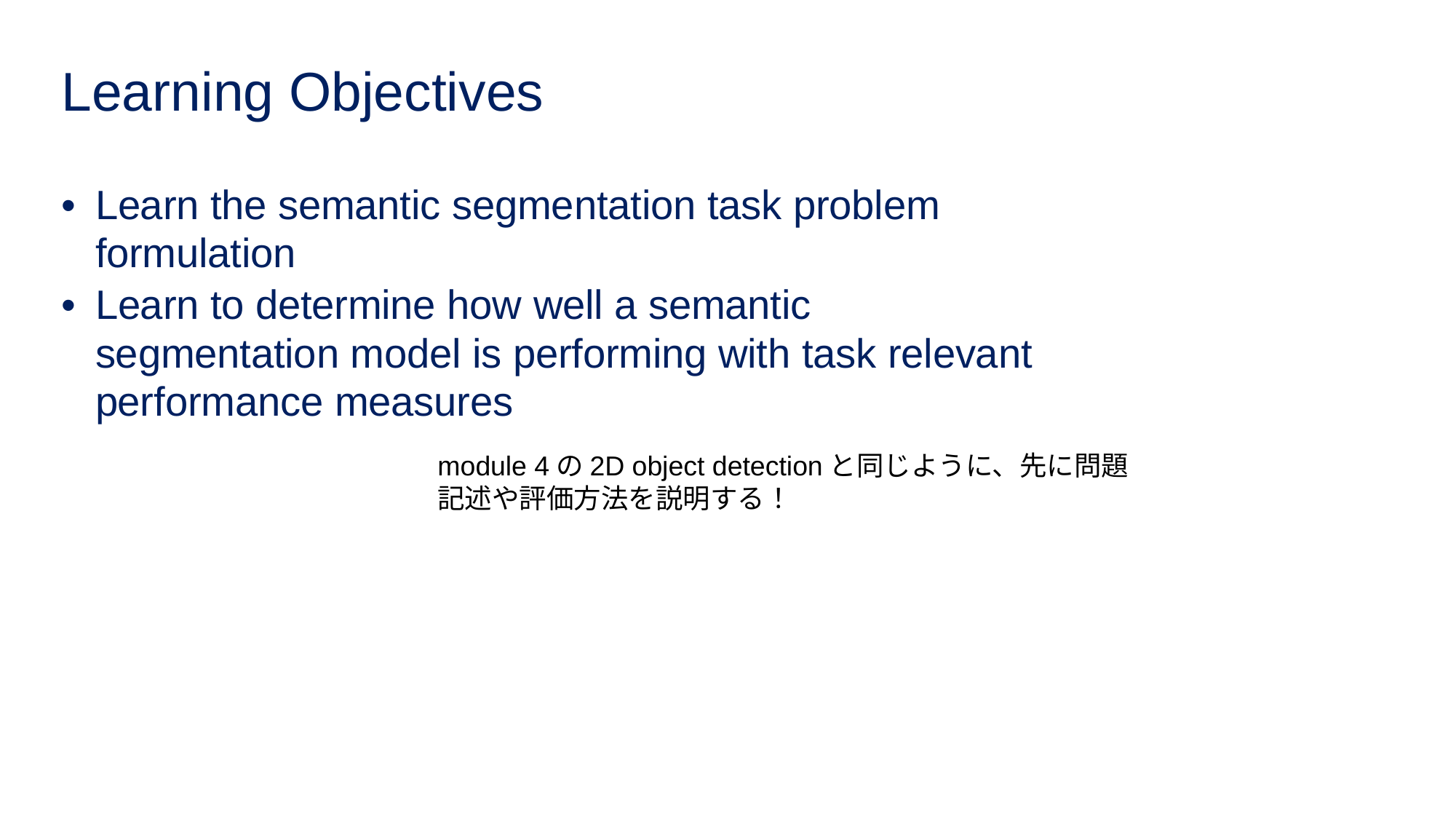

Learning Objectives
• Learn the semantic segmentation task problem
formulation
• Learn to determine how well a semantic
segmentation model is performing with task relevant
performance measures
module 4の2D object detectionと同じように、先に問題記述や評価⽅法を説明する！